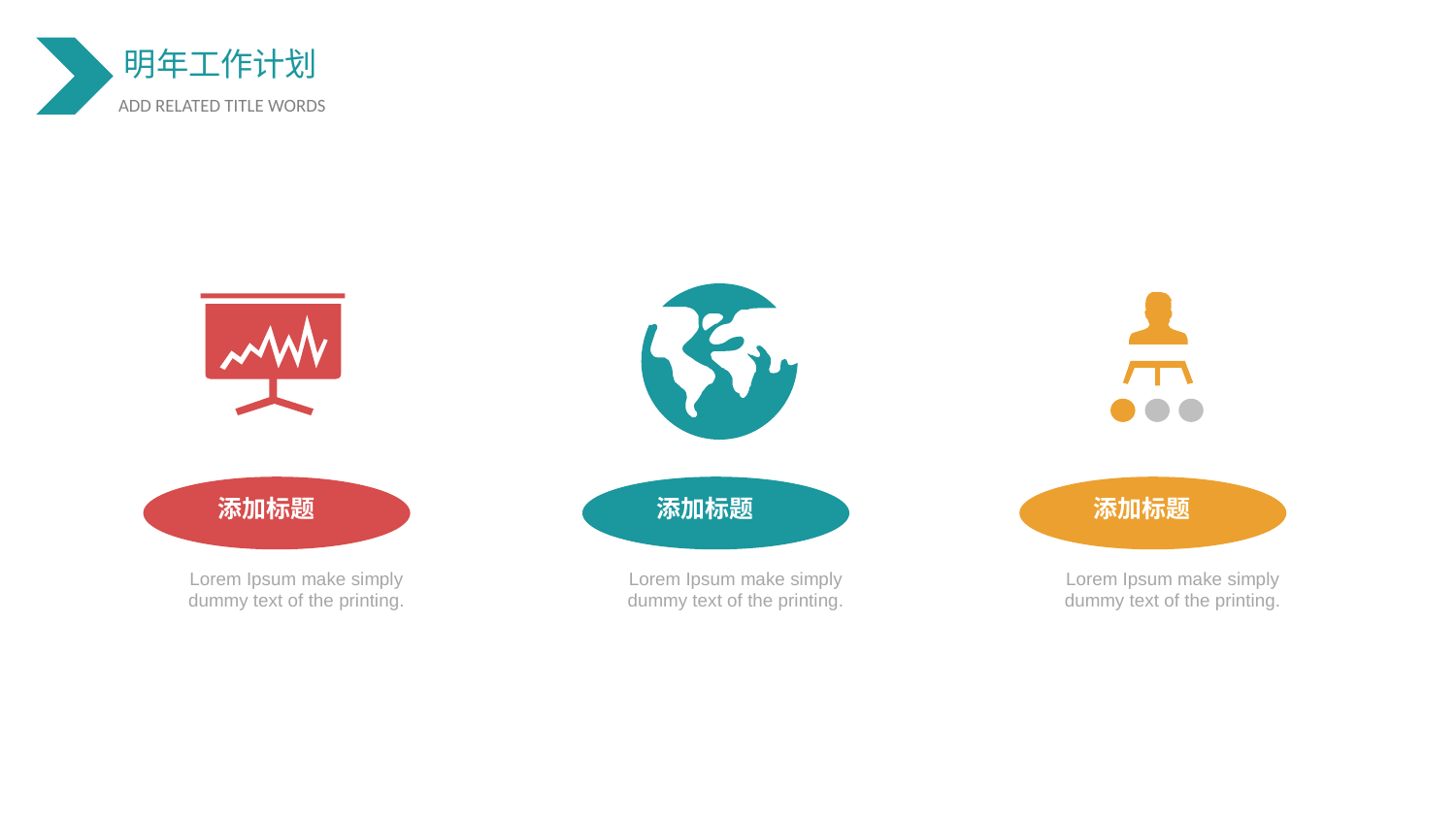

添加标题
添加标题
添加标题
Lorem Ipsum make simply dummy text of the printing.
Lorem Ipsum make simply dummy text of the printing.
Lorem Ipsum make simply dummy text of the printing.